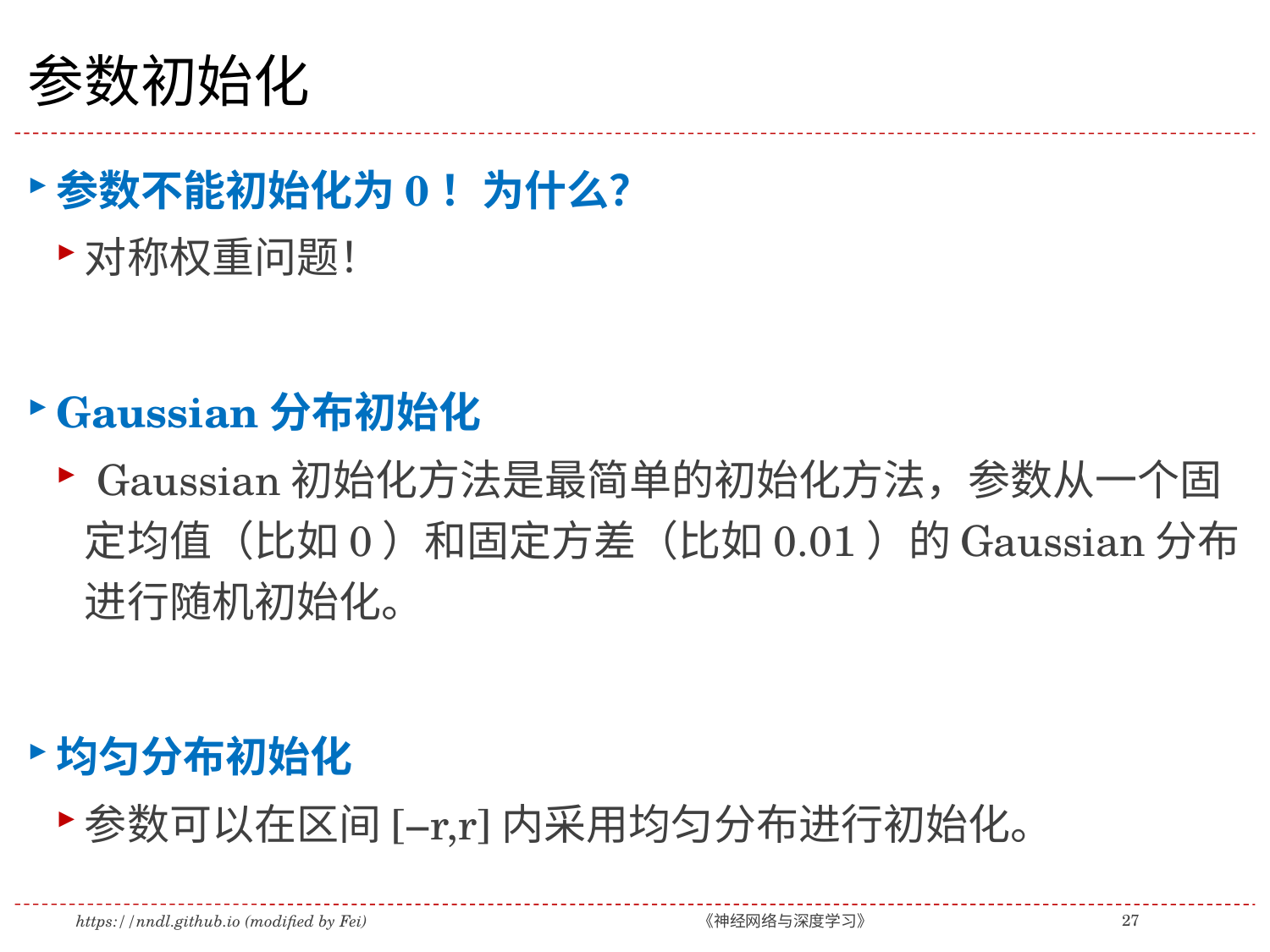

# 参数初始化
参数不能初始化为0！为什么？
对称权重问题！

Gaussian分布初始化
 Gaussian初始化方法是最简单的初始化方法，参数从一个固定均值（比如0）和固定方差（比如0.01）的Gaussian分布进行随机初始化。

均匀分布初始化
参数可以在区间[−r,r]内采用均匀分布进行初始化。